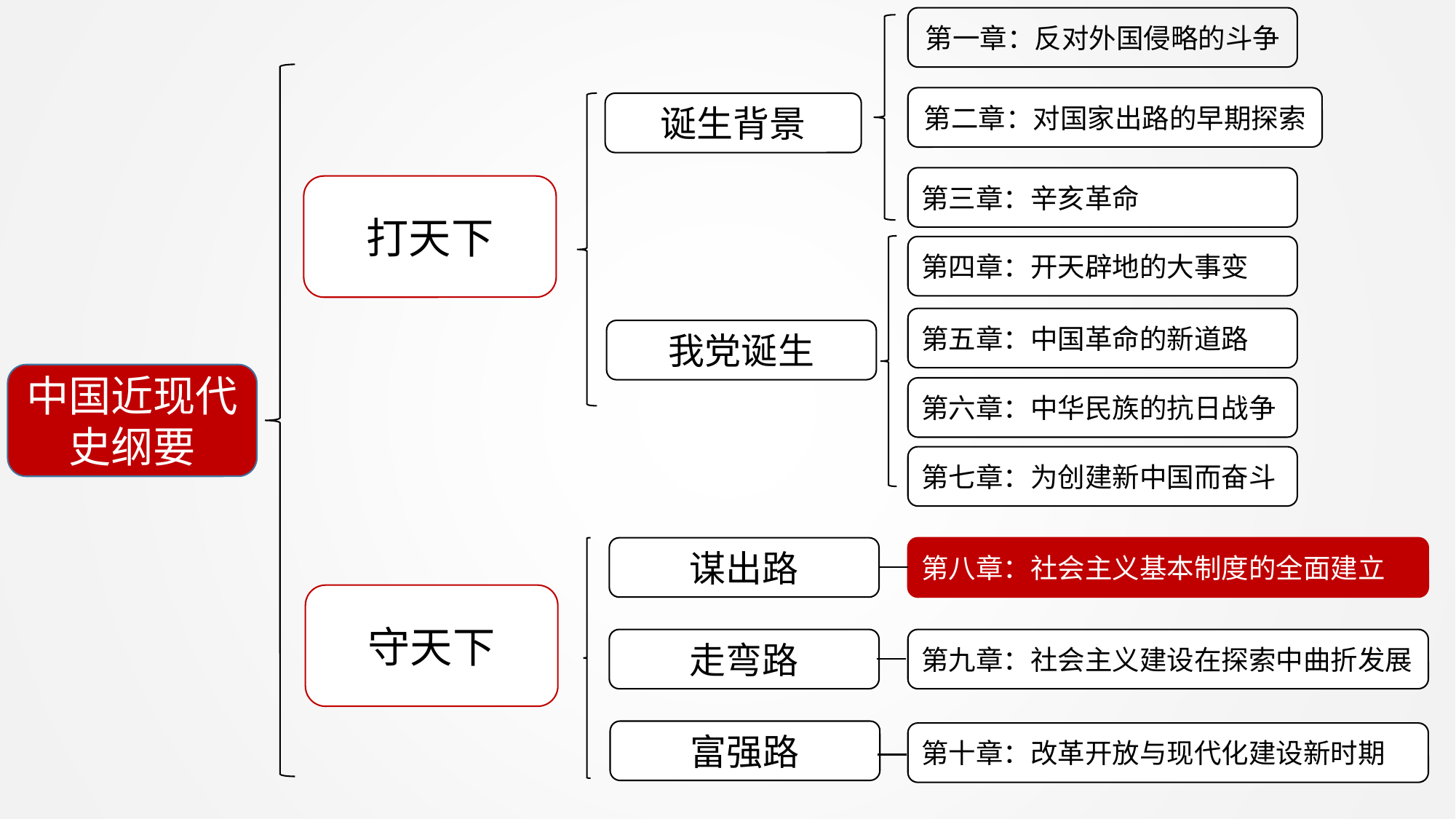

第一章：反对外国侵略的斗争

第二章：对国家出路的早期探索

诞生背景
第三章：辛亥革命
打天下

第四章：开天辟地的大事变
第五章：中国革命的新道路
我党诞生
中国近现代史纲要
第六章：中华民族的抗日战争
第七章：为创建新中国而奋斗
第八章：社会主义基本制度的全面建立

谋出路
守天下
走弯路
第九章：社会主义建设在探索中曲折发展
富强路
第十章：改革开放与现代化建设新时期